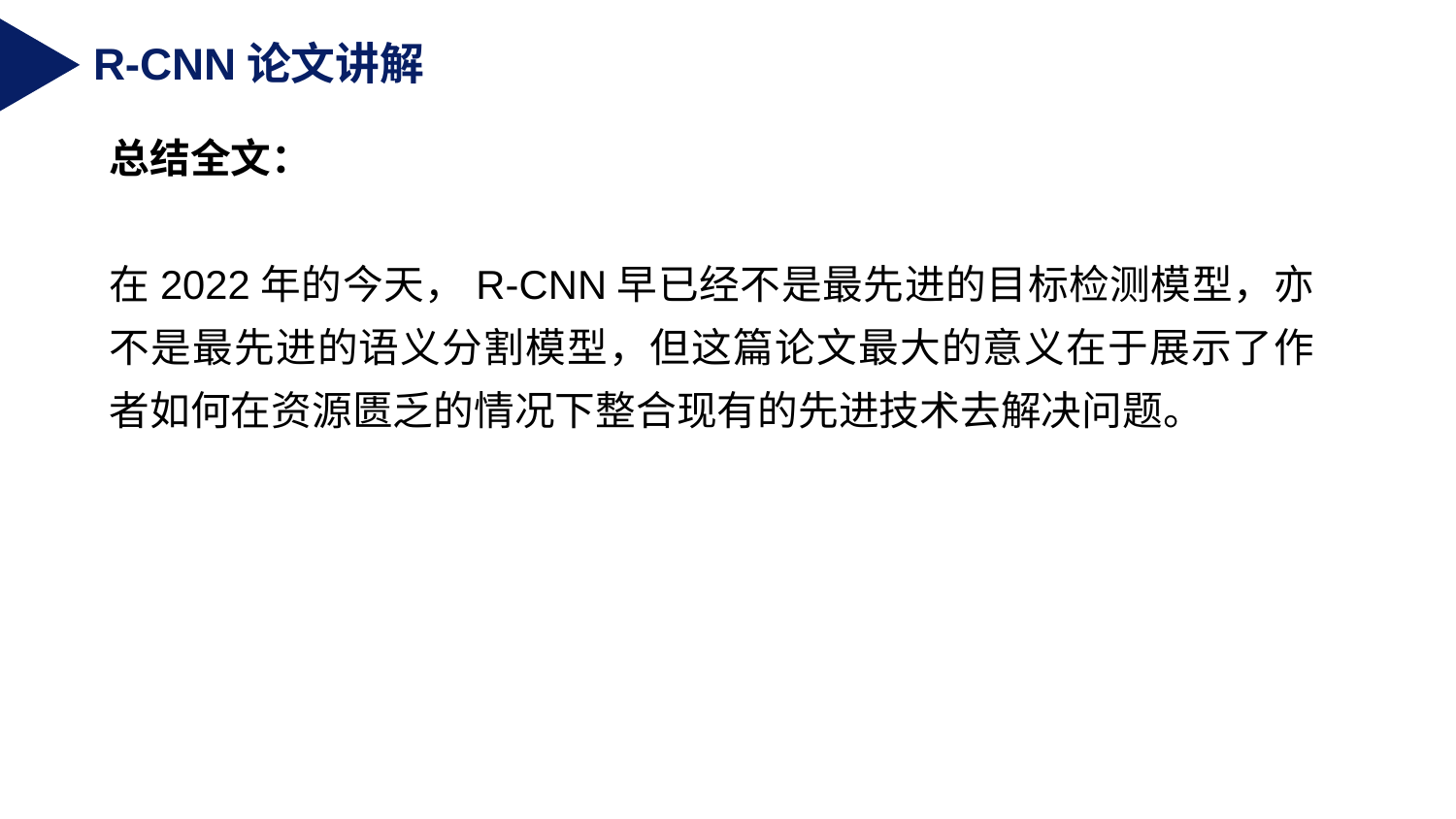

R-CNN论文讲解
总结全文：

在2022年的今天，R-CNN早已经不是最先进的目标检测模型，亦不是最先进的语义分割模型，但这篇论文最大的意义在于展示了作者如何在资源匮乏的情况下整合现有的先进技术去解决问题。